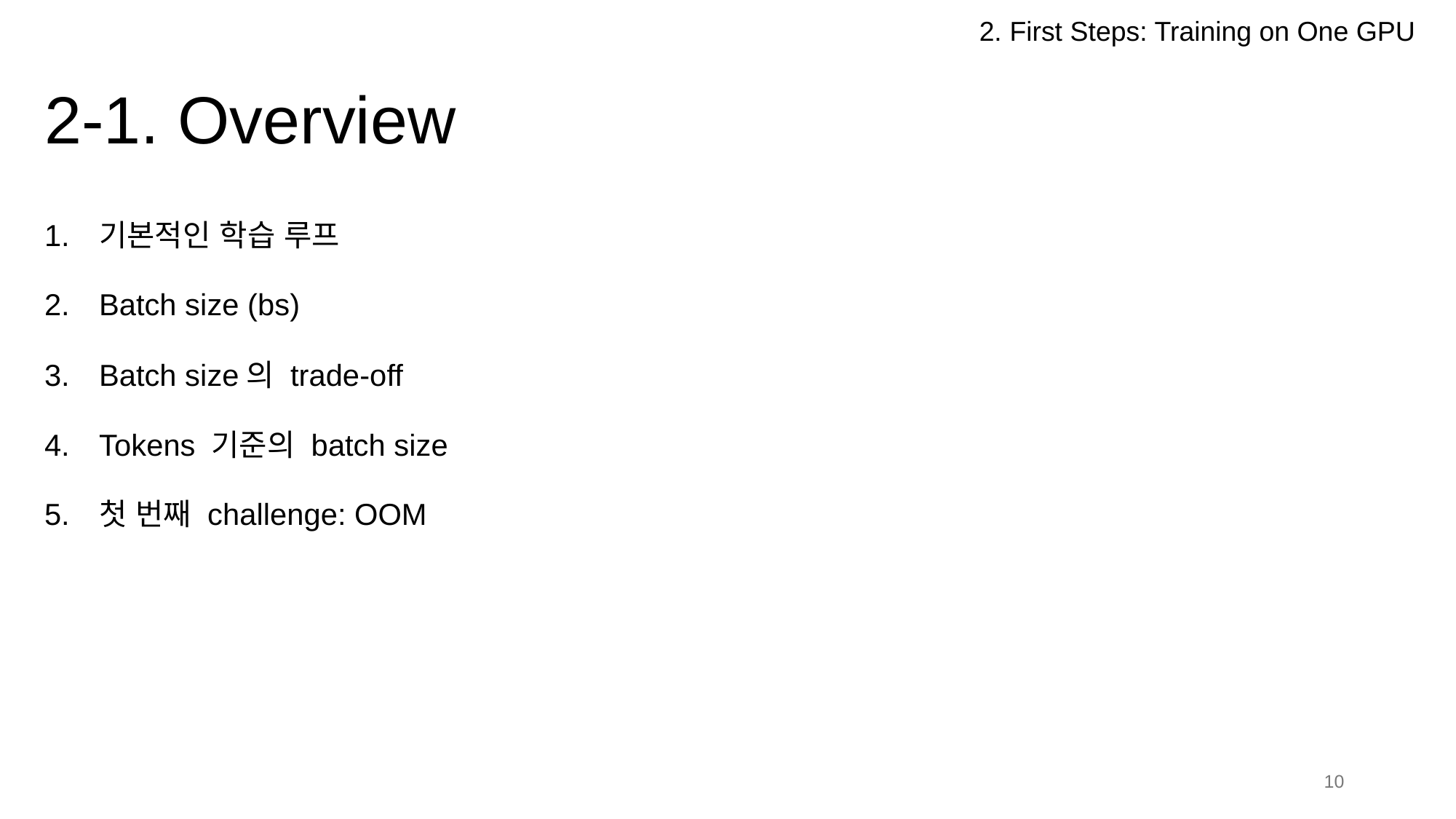

2. First Steps: Training on One GPU
# 2-1. Overview
기본적인 학습 루프
Batch size (bs)
Batch size의 trade-off
Tokens 기준의 batch size
첫 번째 challenge: OOM
10